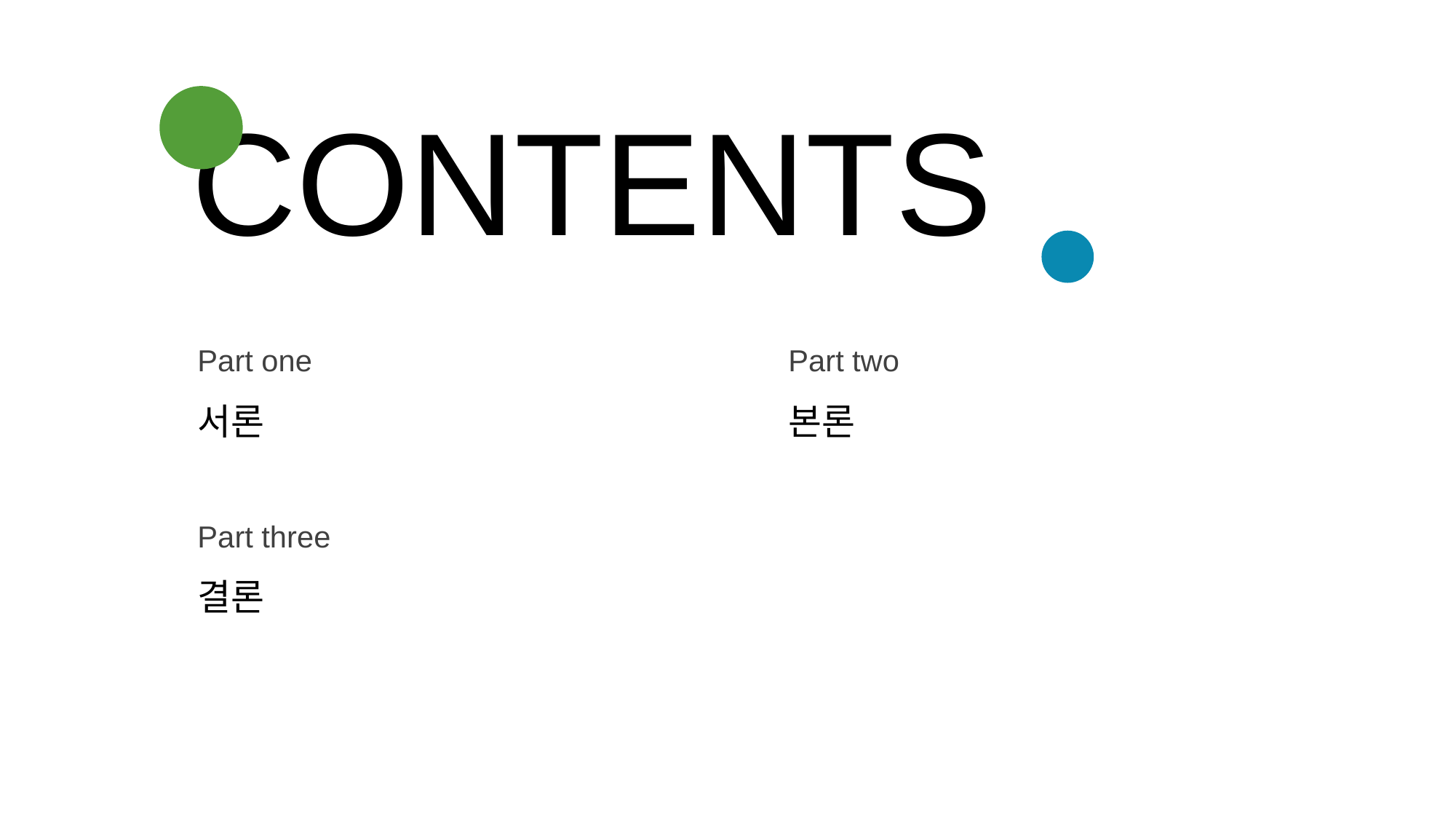

CONTENTS

Part one
Part two
서론
본론
Part three
결론